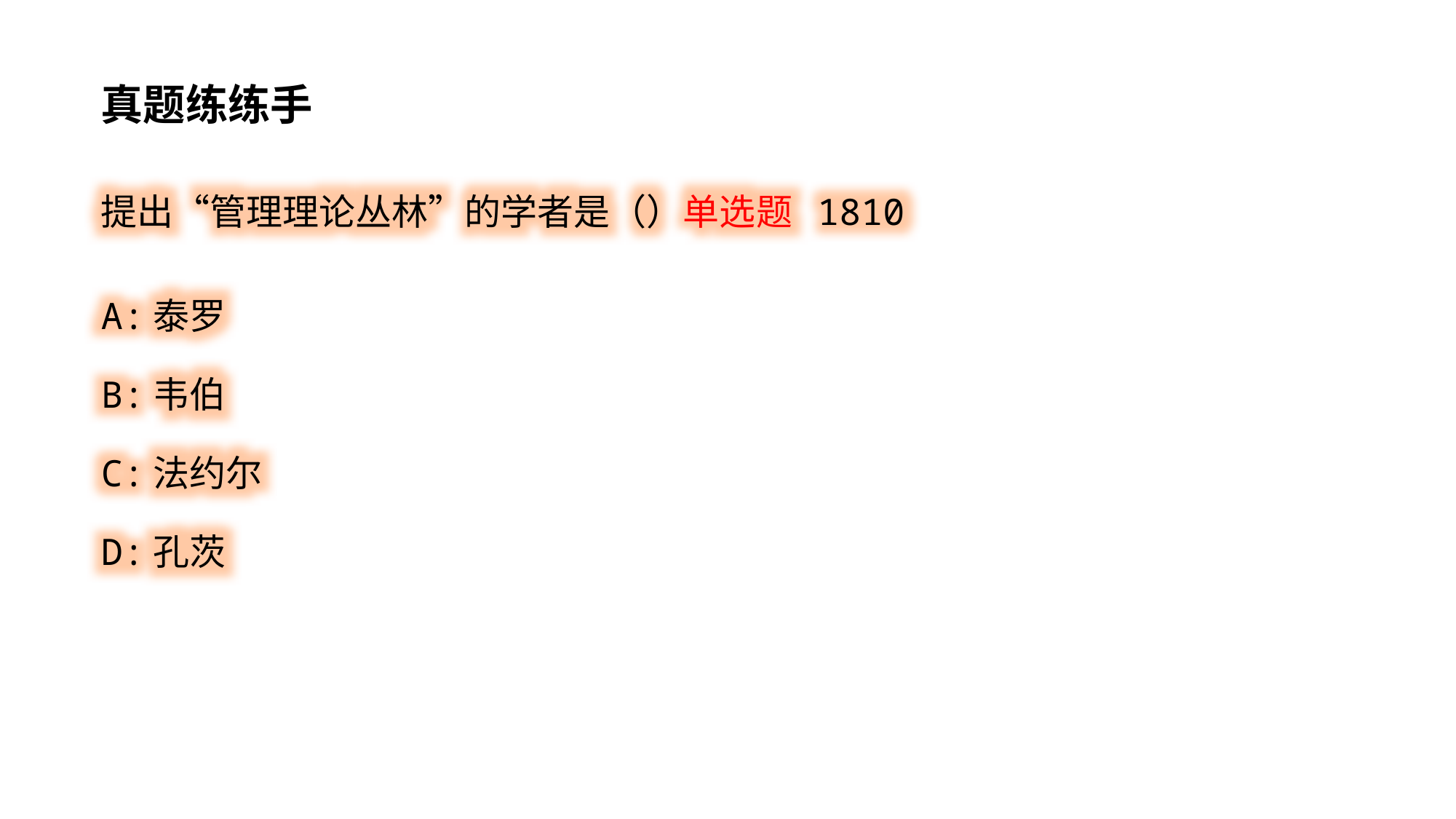

真题练练手
提出“管理理论丛林”的学者是（）单选题  1810

A:泰罗

B:韦伯

C:法约尔

D:孔茨